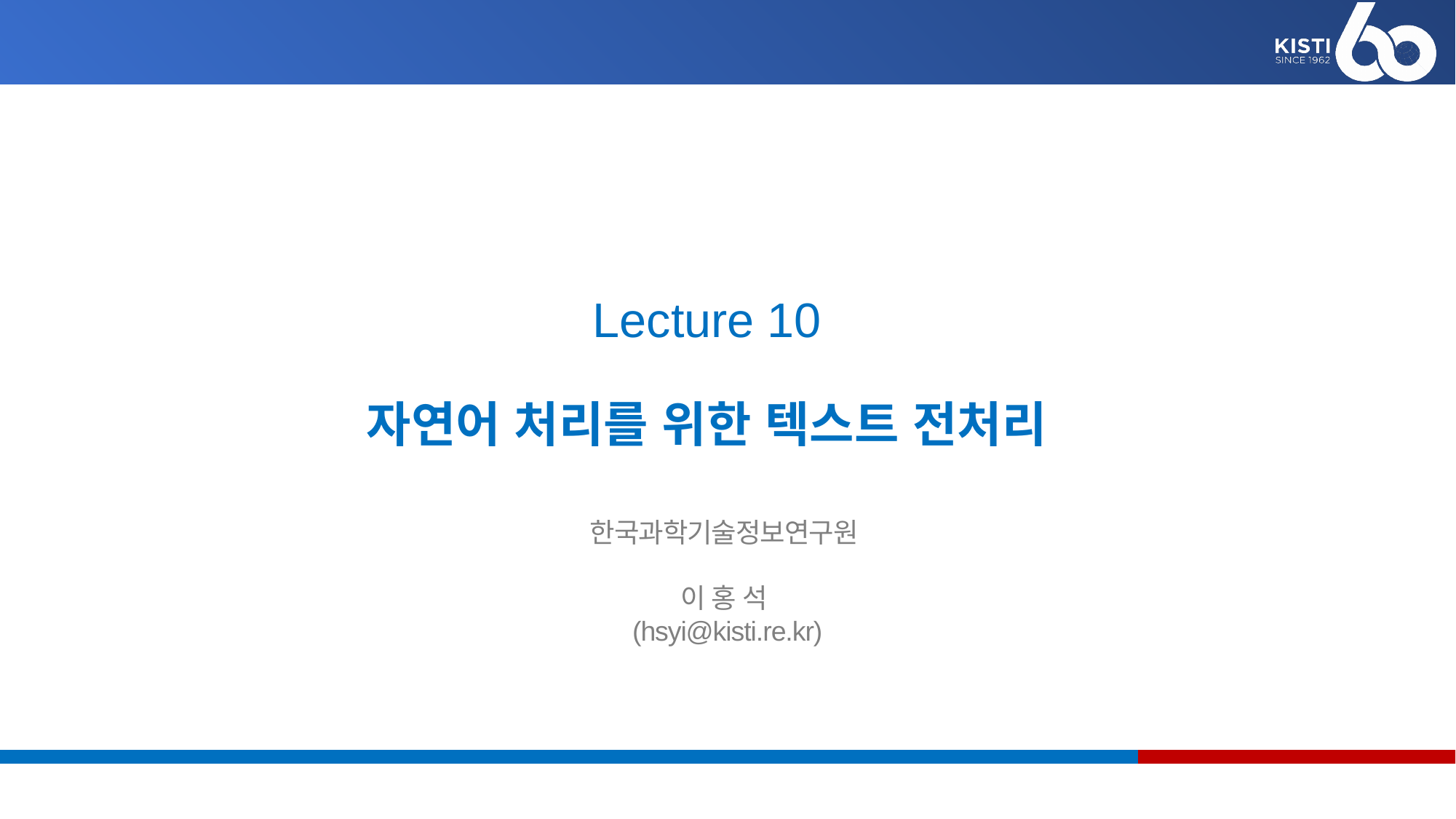

# Lecture 10 자연어 처리를 위한 텍스트 전처리
한국과학기술정보연구원

이 홍 석
(hsyi@kisti.re.kr)